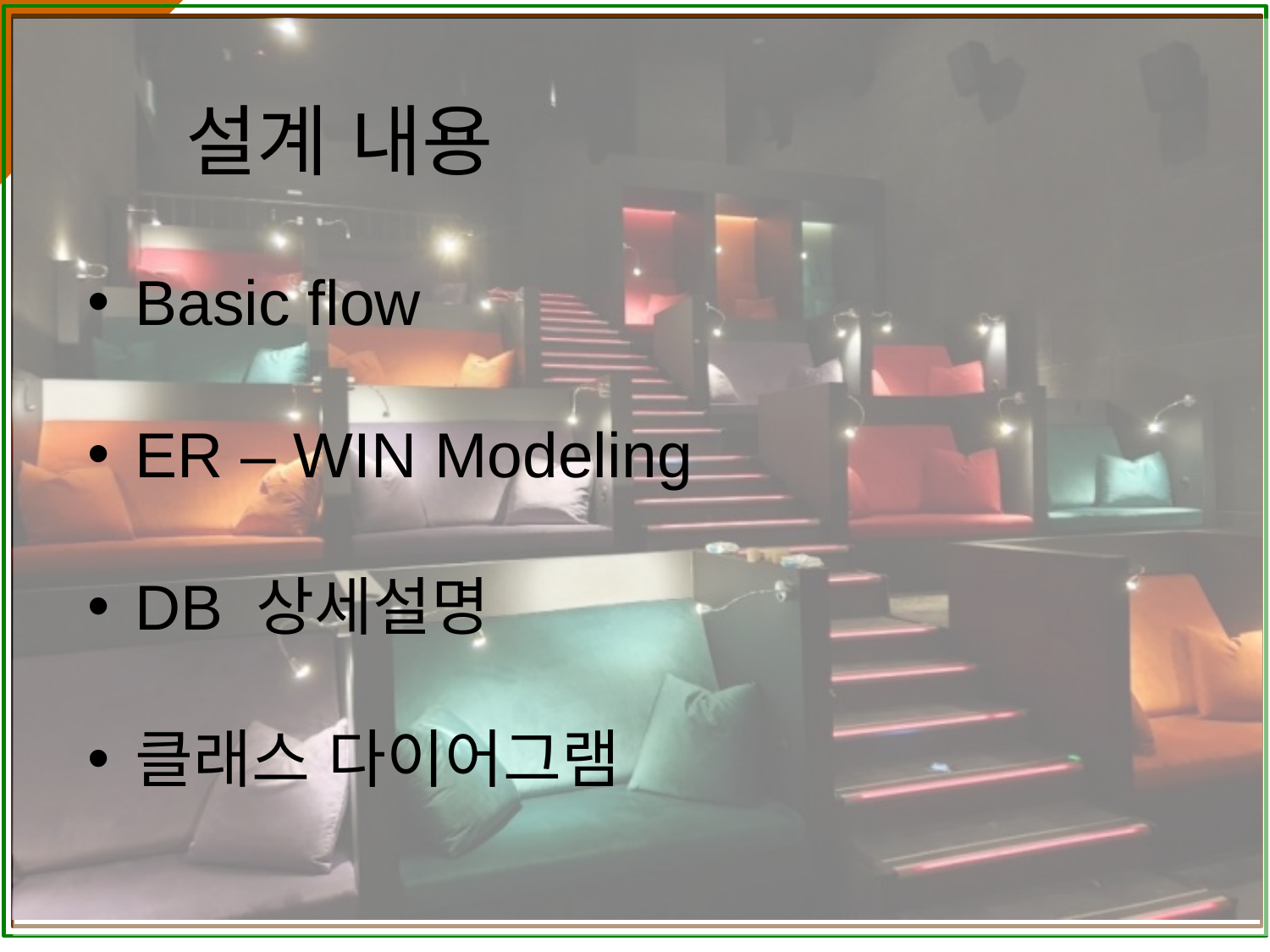

설계 내용

Basic flow

ER – WIN Modeling

DB 상세설명

클래스 다이어그램